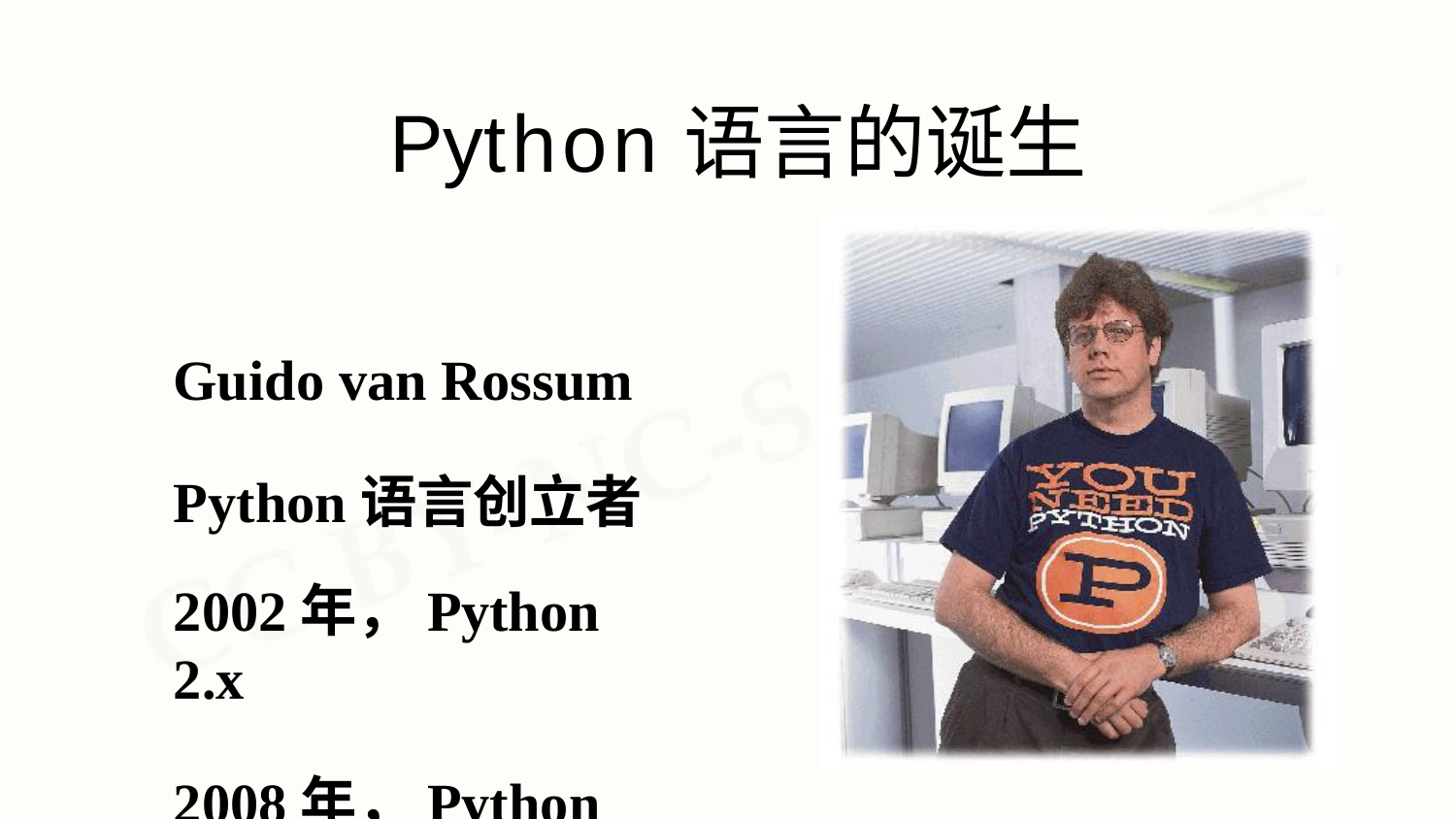

# Python语言的诞生

Guido van Rossum Python语言创立者
2002年，Python 2.x

2008年，Python 3.x